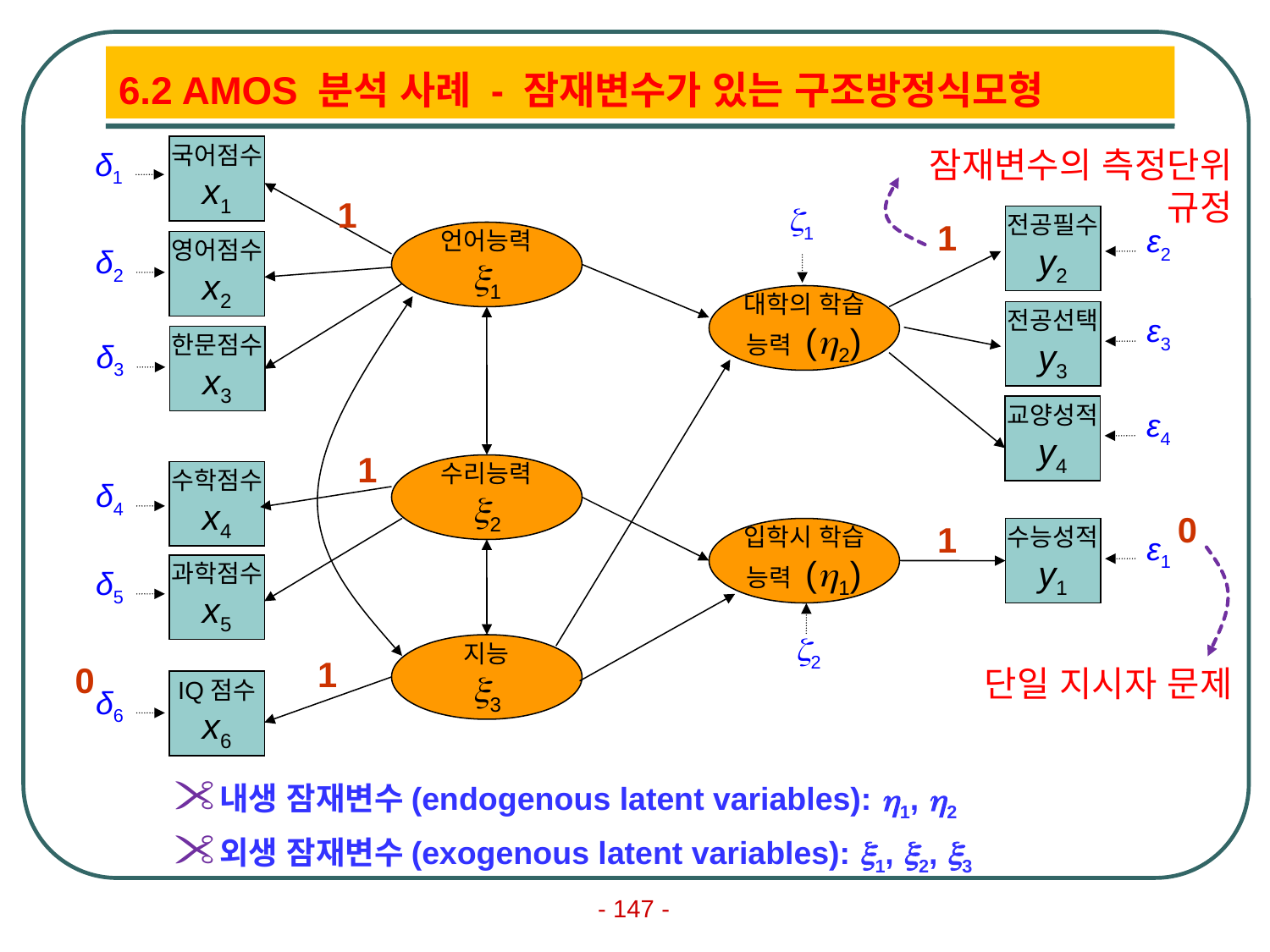

# 6.2 AMOS 분석 사례 - 잠재변수가 있는 구조방정식모형
국어점수
x1
잠재변수의 측정단위 규정
δ1

1
ζ1
전공필수
y2
1
ε2
언어능력
ξ1
영어점수
x2
δ2

대학의 학습
능력 (η2)

전공선택
y3

ε3
한문점수
x3

δ3

교양성적
y4
ε4

1
수리능력
ξ2
수학점수
x4
δ4

0

1

입학시 학습
능력 (η1)
수능성적
y1
ε1

과학점수
x5

δ5

ζ2
지능
ξ3
1
0
단일 지시자 문제
IQ점수
x6

δ6

내생 잠재변수(endogenous latent variables): η1, η2
외생 잠재변수(exogenous latent variables): ξ1, ξ2, ξ3
- 147 -